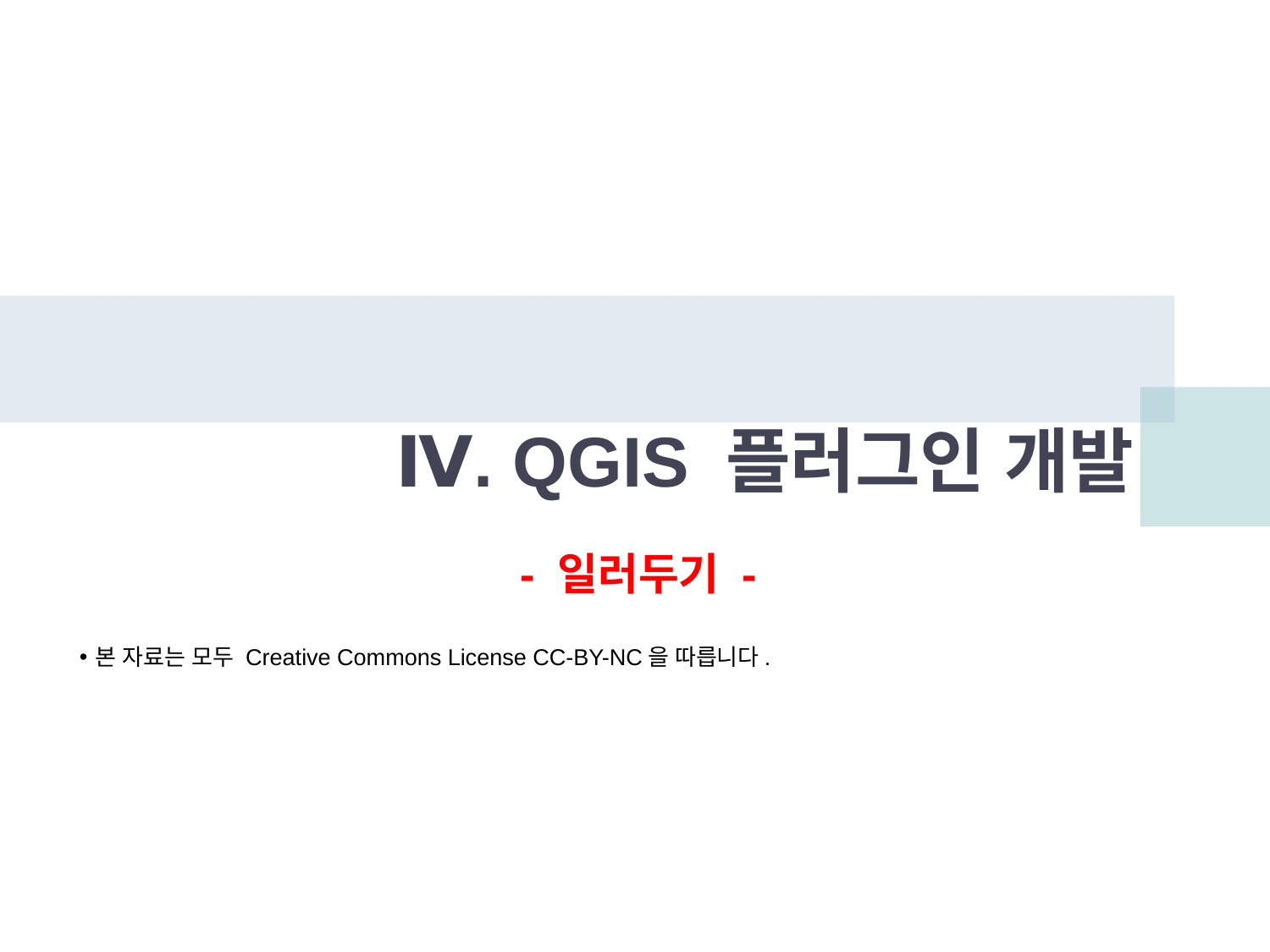

# Ⅳ. QGIS 플러그인 개발
- 일러두기 -

본 자료는 모두 Creative Commons License CC-BY-NC을 따릅니다.